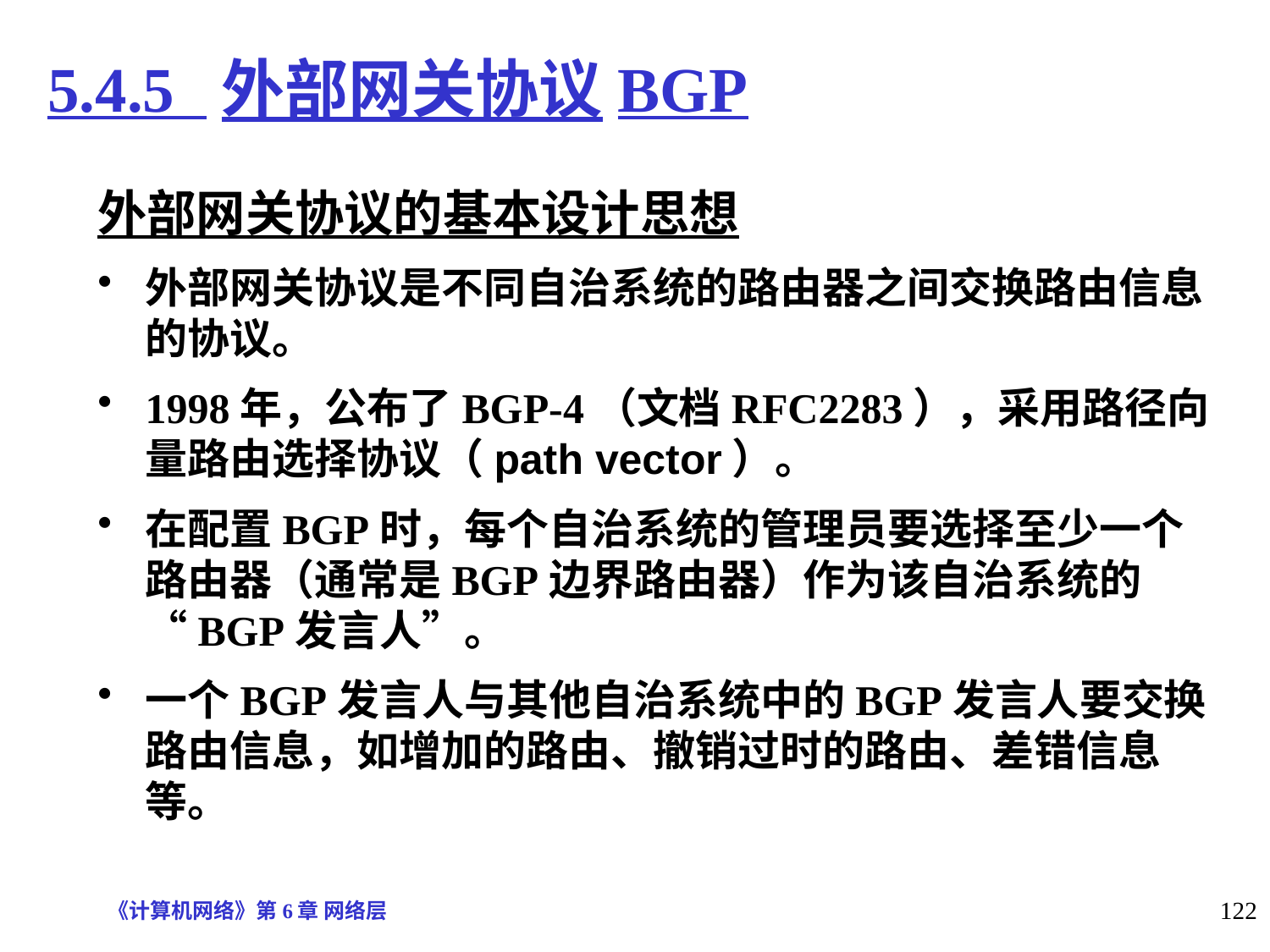

# 5.4.5  外部网关协议BGP
外部网关协议的基本设计思想
外部网关协议是不同自治系统的路由器之间交换路由信息的协议。
1998年，公布了BGP-4（文档RFC2283），采用路径向量路由选择协议（path vector）。
在配置BGP时，每个自治系统的管理员要选择至少一个路由器（通常是BGP边界路由器）作为该自治系统的“BGP发言人”。
一个BGP发言人与其他自治系统中的BGP发言人要交换路由信息，如增加的路由、撤销过时的路由、差错信息等。

《计算机网络》第6章 网络层
122